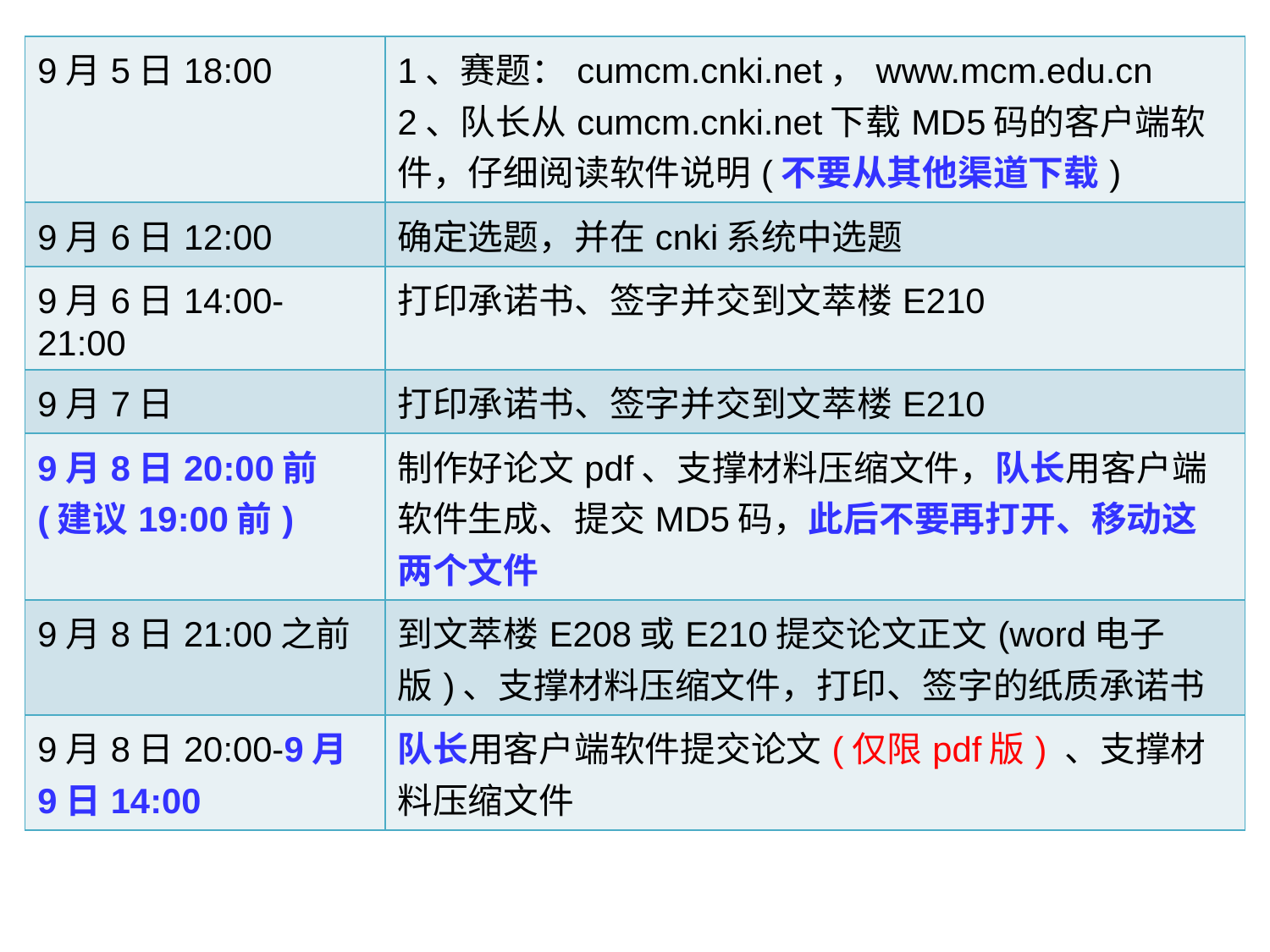

| 9月5日18:00 | 1、赛题：cumcm.cnki.net，www.mcm.edu.cn 2、队长从cumcm.cnki.net下载MD5码的客户端软件，仔细阅读软件说明(不要从其他渠道下载) |
| --- | --- |
| 9月6日12:00 | 确定选题，并在cnki系统中选题 |
| 9月6日14:00-21:00 | 打印承诺书、签字并交到文萃楼E210 |
| 9月7日 | 打印承诺书、签字并交到文萃楼E210 |
| 9月8日20:00前 (建议19:00前) | 制作好论文pdf、支撑材料压缩文件，队长用客户端软件生成、提交MD5码，此后不要再打开、移动这两个文件 |
| 9月8日21:00之前 | 到文萃楼E208或E210提交论文正文(word电子版)、支撑材料压缩文件，打印、签字的纸质承诺书 |
| 9月8日20:00-9月9日14:00 | 队长用客户端软件提交论文(仅限pdf版) 、支撑材料压缩文件 |